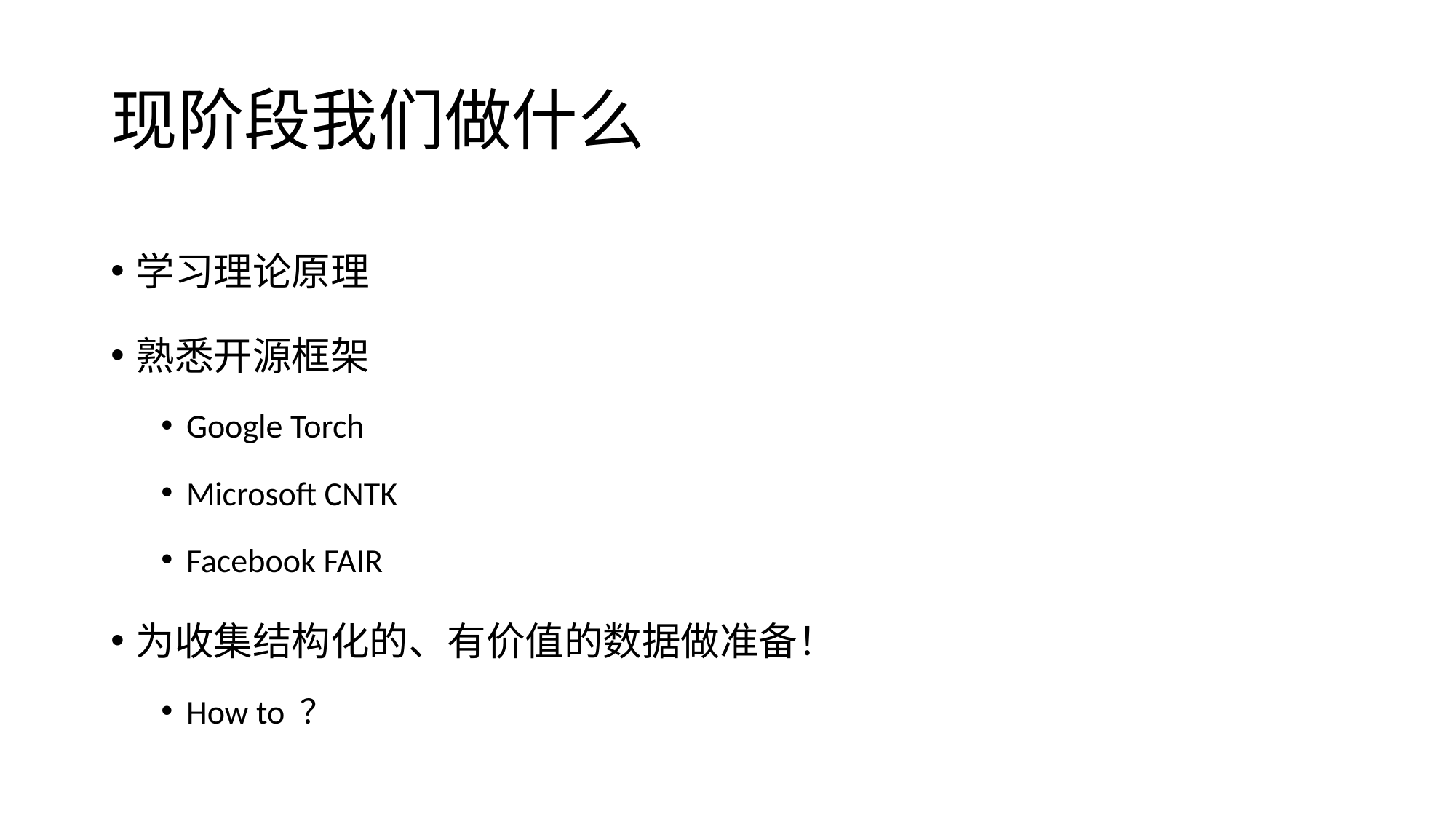

# 现阶段我们做什么
学习理论原理
熟悉开源框架
Google Torch
Microsoft CNTK
Facebook FAIR
为收集结构化的、有价值的数据做准备！
How to ？